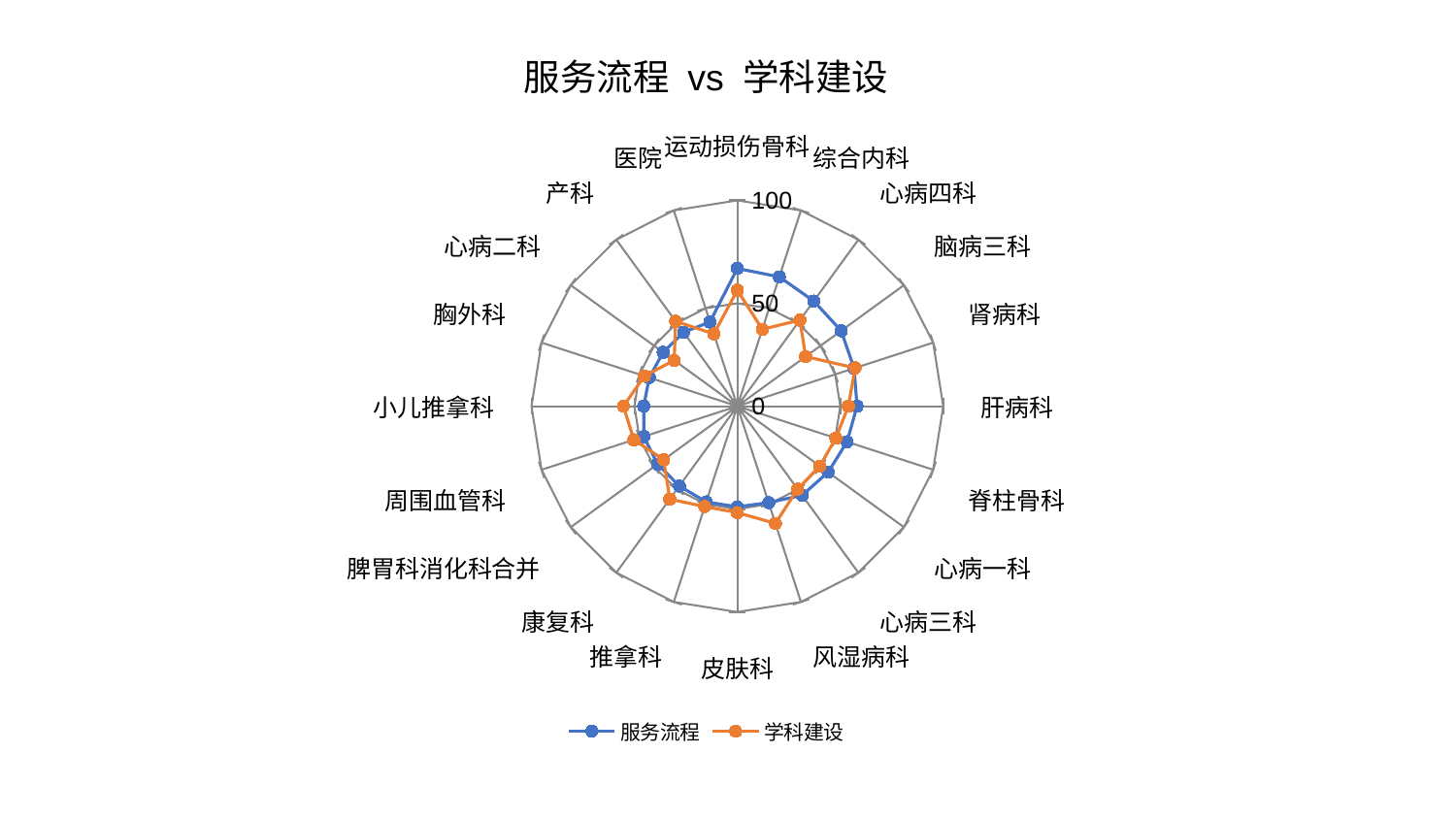

### Chart: 服务流程 vs 学科建设

| Category | 服务流程 | 学科建设 |
|---|---|---|
| 运动损伤骨科 | 66.93919850598532 | 56.391624051313684 |
| 综合内科 | 66.06151852587537 | 39.27350930280478 |
| 心病四科 | 63.14776953782728 | 51.71629513233796 |
| 脑病三科 | 62.35187051412247 | 41.04315520723516 |
| 肾病科 | 59.638255956765995 | 60.173126656446414 |
| 肝病科 | 58.13146167116423 | 53.941975426284316 |
| 脊柱骨科 | 56.03595644859518 | 50.312170167369295 |
| 心病一科 | 54.53800658200231 | 49.51120223564729 |
| 心病三科 | 53.526496895054585 | 49.82149981019187 |
| 风湿病科 | 49.25089371800906 | 59.90049396216993 |
| 皮肤科 | 48.94082235109667 | 51.723027711917915 |
| 推拿科 | 48.896548007248576 | 51.290905363522725 |
| 康复科 | 47.94744008039277 | 55.84016679036681 |
| 脾胃科消化科合并 | 47.933753070449356 | 44.25858572344307 |
| 周围血管科 | 47.799475546847056 | 52.86439564359732 |
| 小儿推拿科 | 45.487218303060615 | 55.347838941753935 |
| 胸外科 | 44.992855978878836 | 47.46992757917114 |
| 心病二科 | 44.55387304394049 | 37.93384426444272 |
| 产科 | 44.423253924111556 | 51.0010117273626 |
| 医院 | 43.00614871842 | 36.91498297775562 |
105